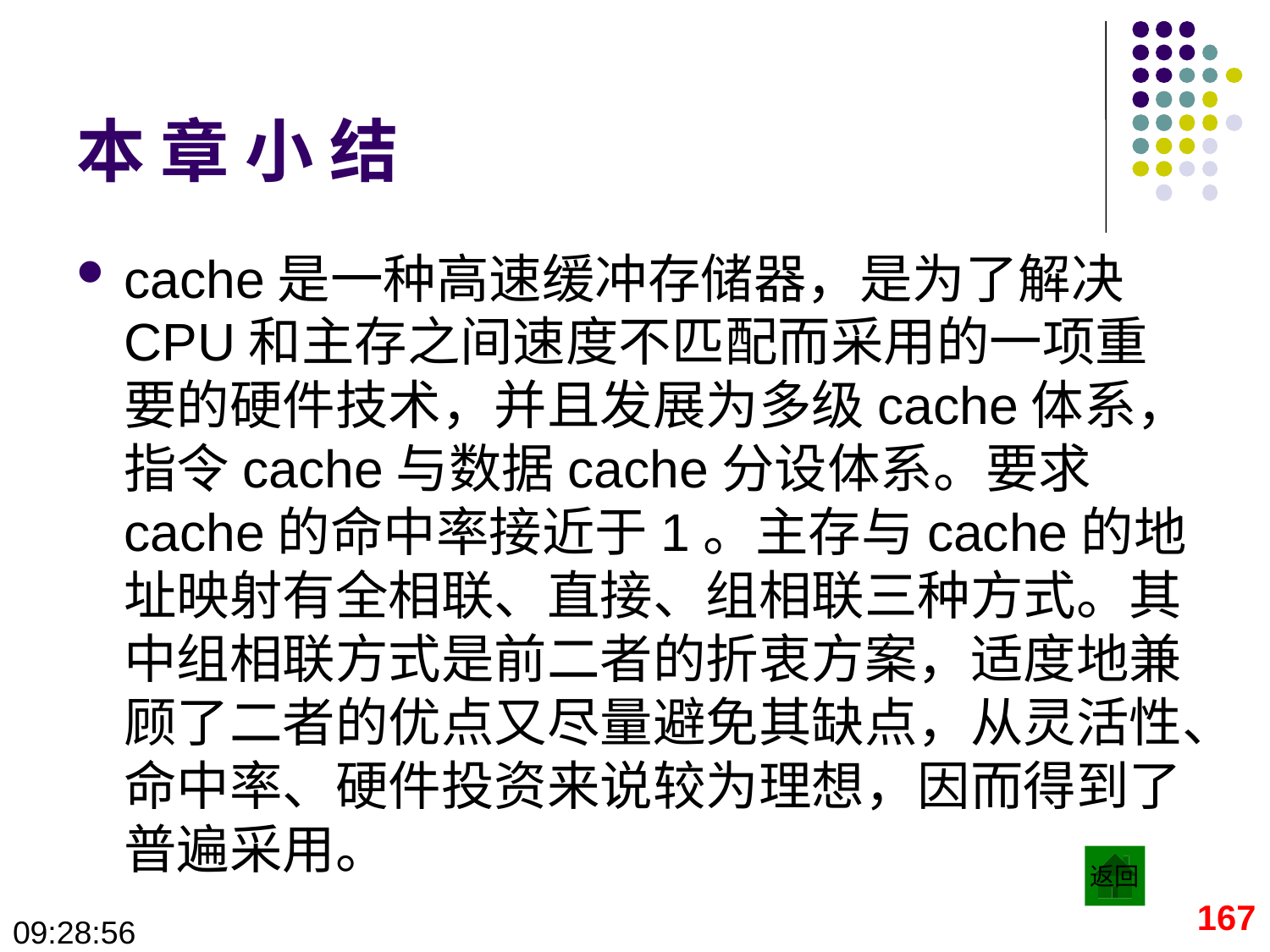

# 本 章 小 结
cache是一种高速缓冲存储器，是为了解决CPU和主存之间速度不匹配而采用的一项重要的硬件技术，并且发展为多级cache体系，指令cache与数据cache分设体系。要求cache的命中率接近于1。主存与cache的地址映射有全相联、直接、组相联三种方式。其中组相联方式是前二者的折衷方案，适度地兼顾了二者的优点又尽量避免其缺点，从灵活性、命中率、硬件投资来说较为理想，因而得到了普遍采用。
返回
167
09:28:56